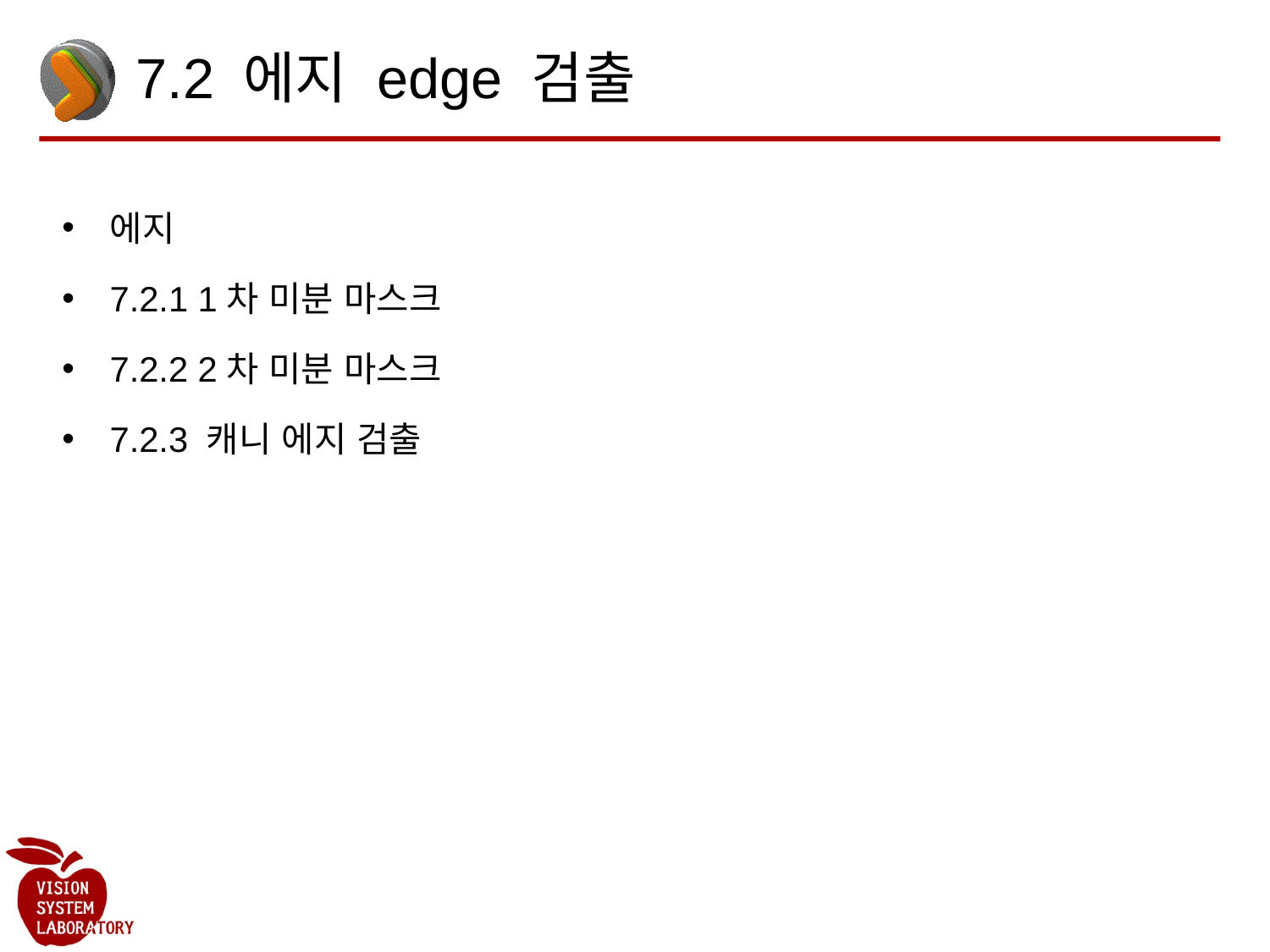

# 7.2 에지 edge 검출
에지
7.2.1 1차 미분 마스크
7.2.2 2차 미분 마스크
7.2.3 캐니 에지 검출